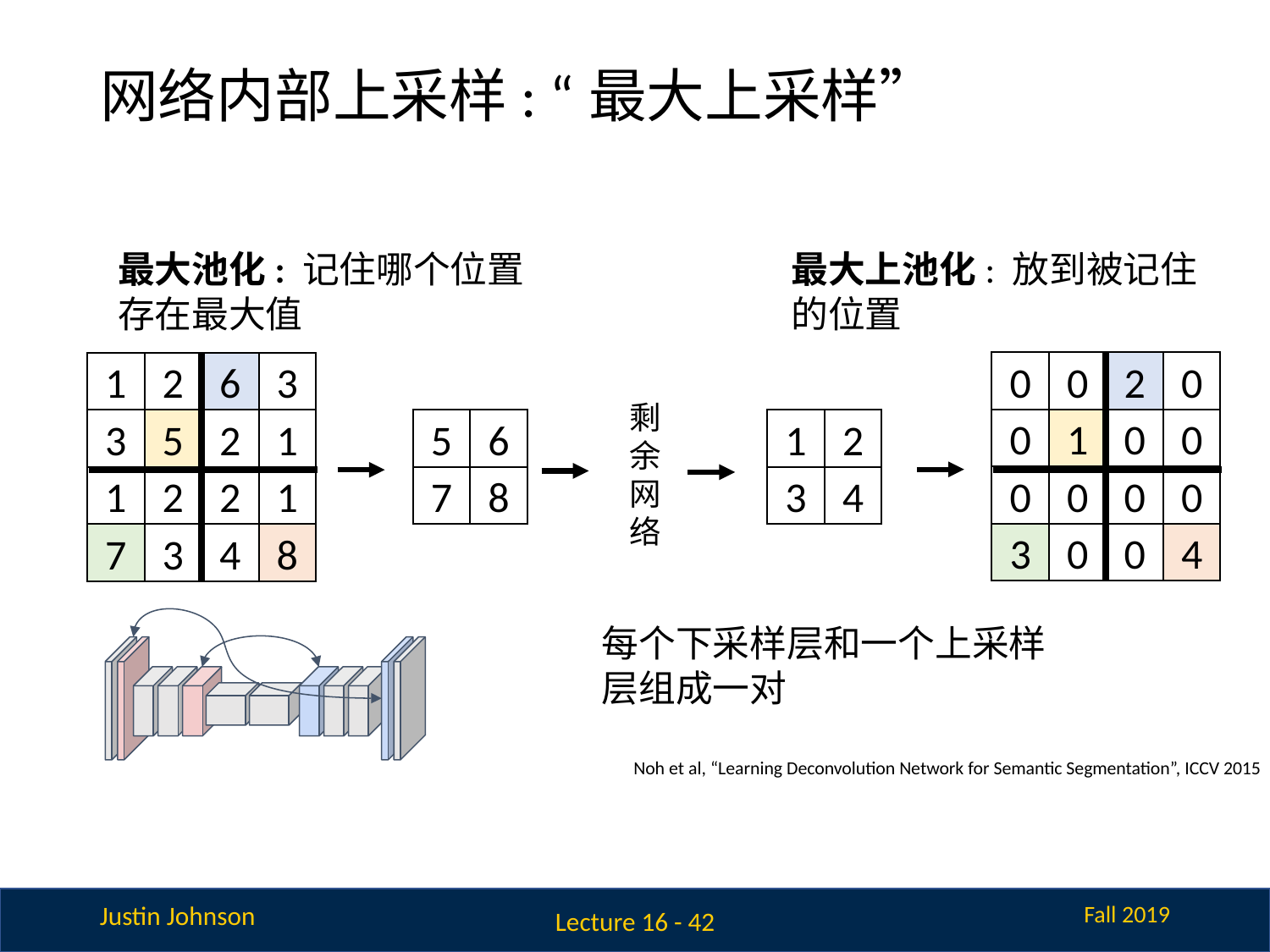

# 网络内部上采样: “最大上采样”
最大池化: 记住哪个位置存在最大值
最大上池化: 放到被记住的位置
0
0
2
0
0
1
0
0
0
0
0
0
3
0
0
4
1
2
6
3
3
5
2
1
1
2
2
1
7
3
4
8
剩余网络
5
6
7
8
1
2
3
4
每个下采样层和一个上采样层组成一对

Noh et al, “Learning Deconvolution Network for Semantic Segmentation”, ICCV 2015
Lecture 16 - 42